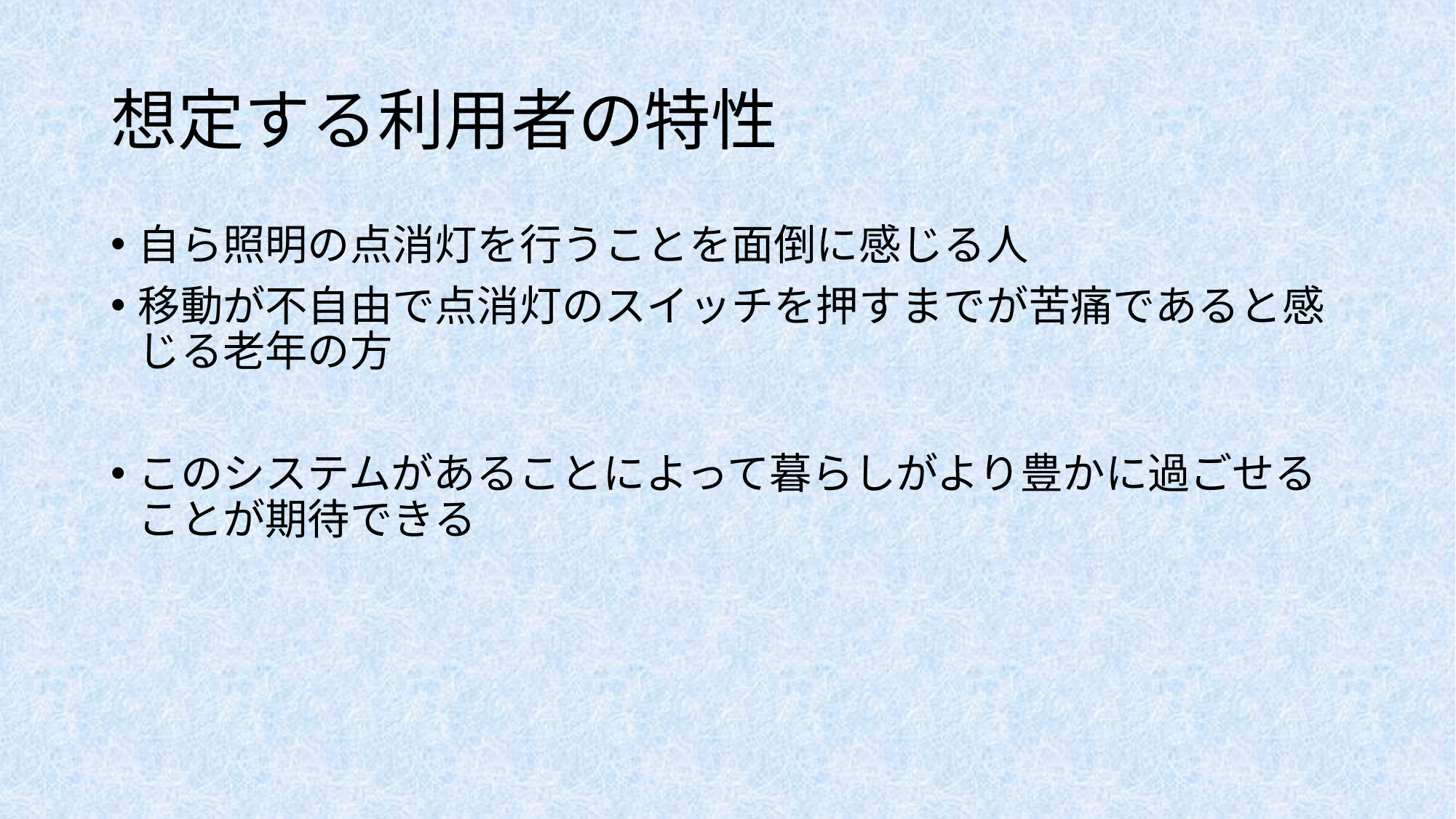

# 想定する利用者の特性
自ら照明の点消灯を行うことを面倒に感じる人
移動が不自由で点消灯のスイッチを押すまでが苦痛であると感じる老年の方

このシステムがあることによって暮らしがより豊かに過ごせることが期待できる